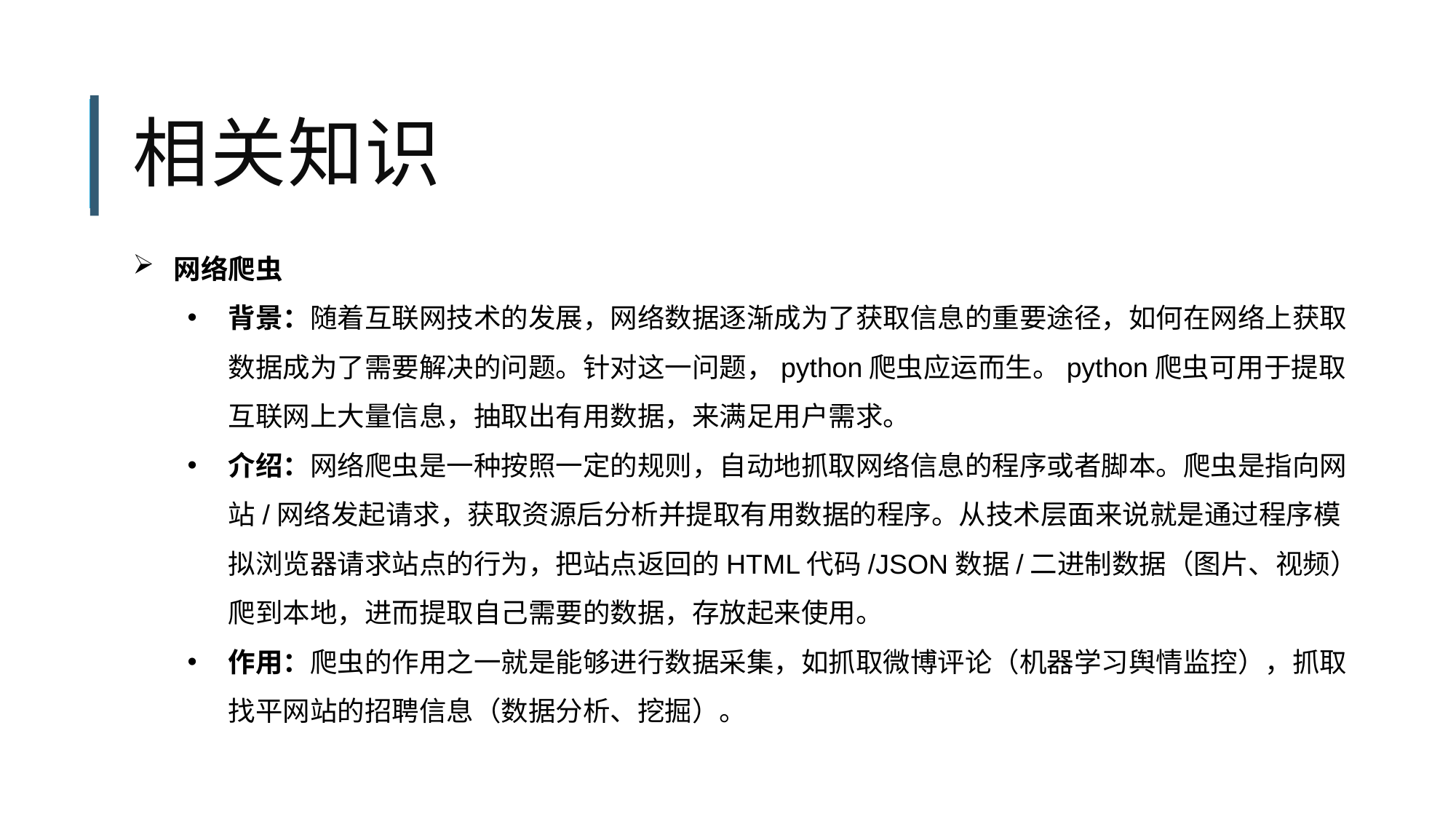

# 相关知识

网络爬虫
背景：随着互联网技术的发展，网络数据逐渐成为了获取信息的重要途径，如何在网络上获取数据成为了需要解决的问题。针对这一问题，python爬虫应运而生。python爬虫可用于提取互联网上大量信息，抽取出有用数据，来满足用户需求。
介绍：网络爬虫是一种按照一定的规则，自动地抓取网络信息的程序或者脚本。爬虫是指向网站/网络发起请求，获取资源后分析并提取有用数据的程序。从技术层面来说就是通过程序模拟浏览器请求站点的行为，把站点返回的HTML代码/JSON数据/二进制数据（图片、视频） 爬到本地，进而提取自己需要的数据，存放起来使用。
作用：爬虫的作用之一就是能够进行数据采集，如抓取微博评论（机器学习舆情监控），抓取找平网站的招聘信息（数据分析、挖掘）。